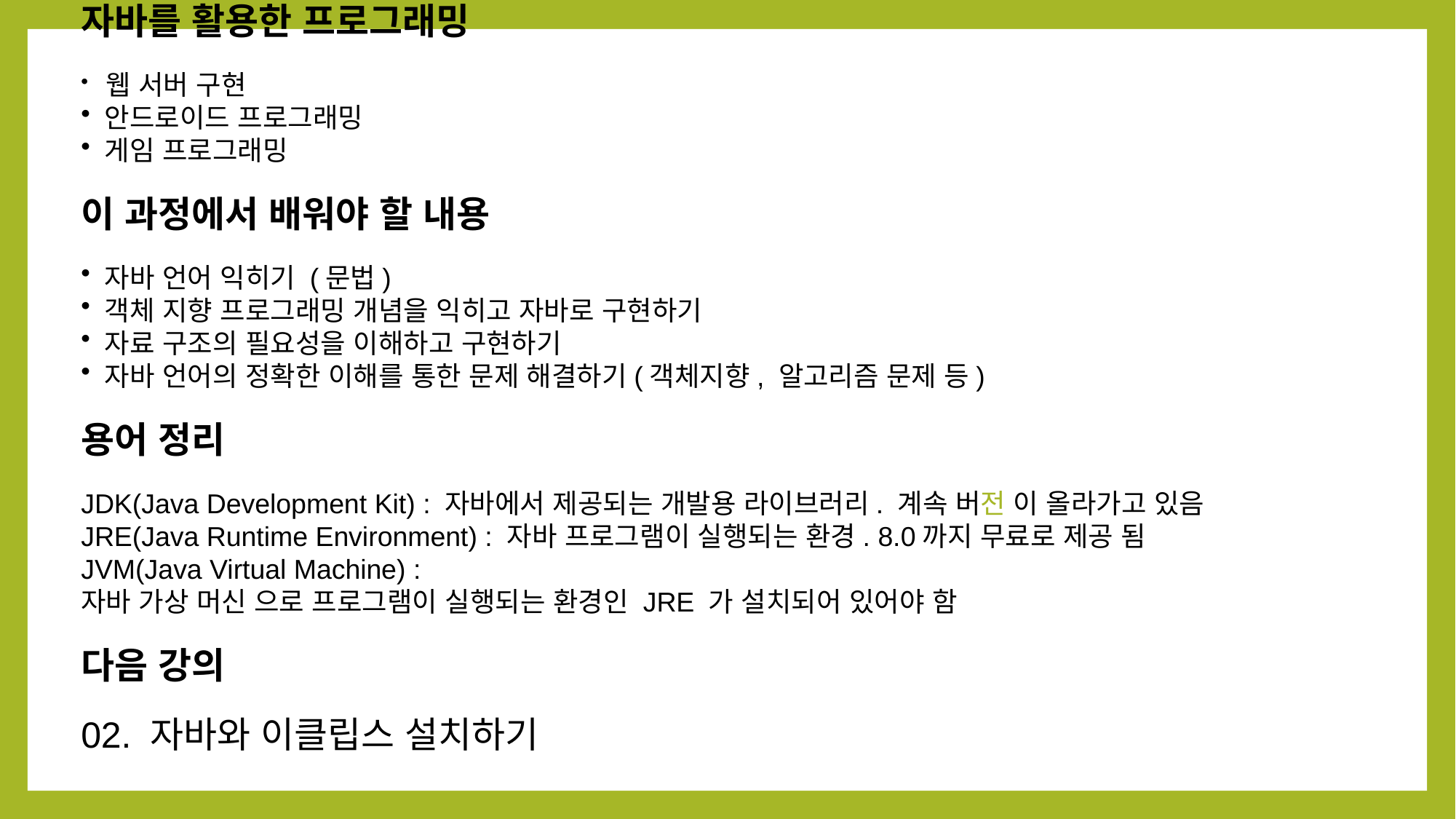

자바를 활용한 프로그래밍

  웹 서버 구현
 안드로이드 프로그래밍
 게임 프로그래밍

이 과정에서 배워야 할 내용

 자바 언어 익히기 (문법)
 객체 지향 프로그래밍 개념을 익히고 자바로 구현하기
 자료 구조의 필요성을 이해하고 구현하기
 자바 언어의 정확한 이해를 통한 문제 해결하기(객체지향, 알고리즘 문제 등)

용어 정리

JDK(Java Development Kit) : 자바에서 제공되는 개발용 라이브러리. 계속 버전 이 올라가고 있음
JRE(Java Runtime Environment) : 자바 프로그램이 실행되는 환경. 8.0까지 무료로 제공 됨
JVM(Java Virtual Machine) :
자바 가상 머신 으로 프로그램이 실행되는 환경인 JRE 가 설치되어 있어야 함

다음 강의

02. 자바와 이클립스 설치하기